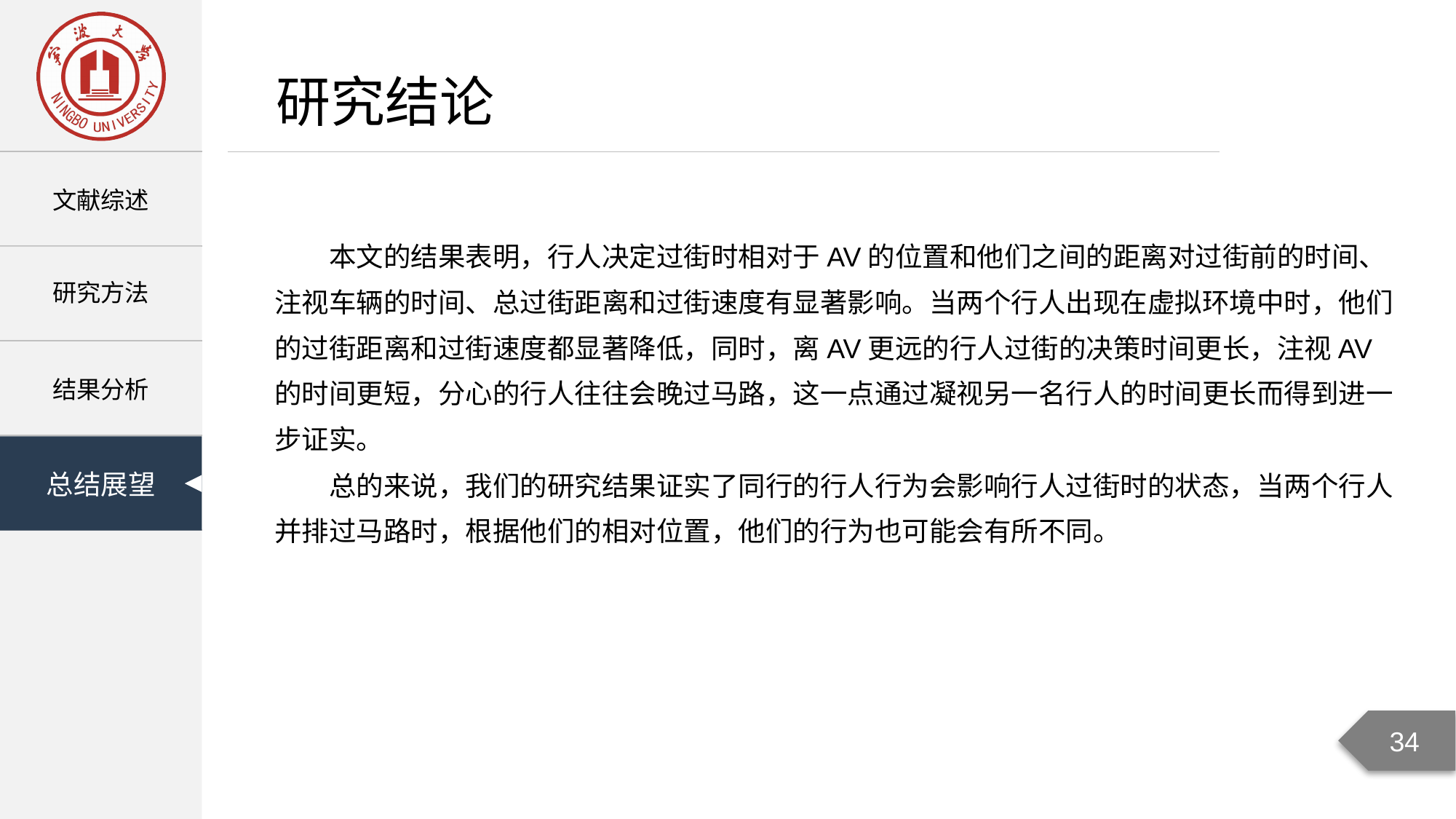

研究结论
本文的结果表明，行人决定过街时相对于AV的位置和他们之间的距离对过街前的时间、注视车辆的时间、总过街距离和过街速度有显著影响。当两个行人出现在虚拟环境中时，他们的过街距离和过街速度都显著降低，同时，离AV更远的行人过街的决策时间更长，注视AV的时间更短，分心的行人往往会晚过马路，这一点通过凝视另一名行人的时间更长而得到进一步证实。
总的来说，我们的研究结果证实了同行的行人行为会影响行人过街时的状态，当两个行人并排过马路时，根据他们的相对位置，他们的行为也可能会有所不同。